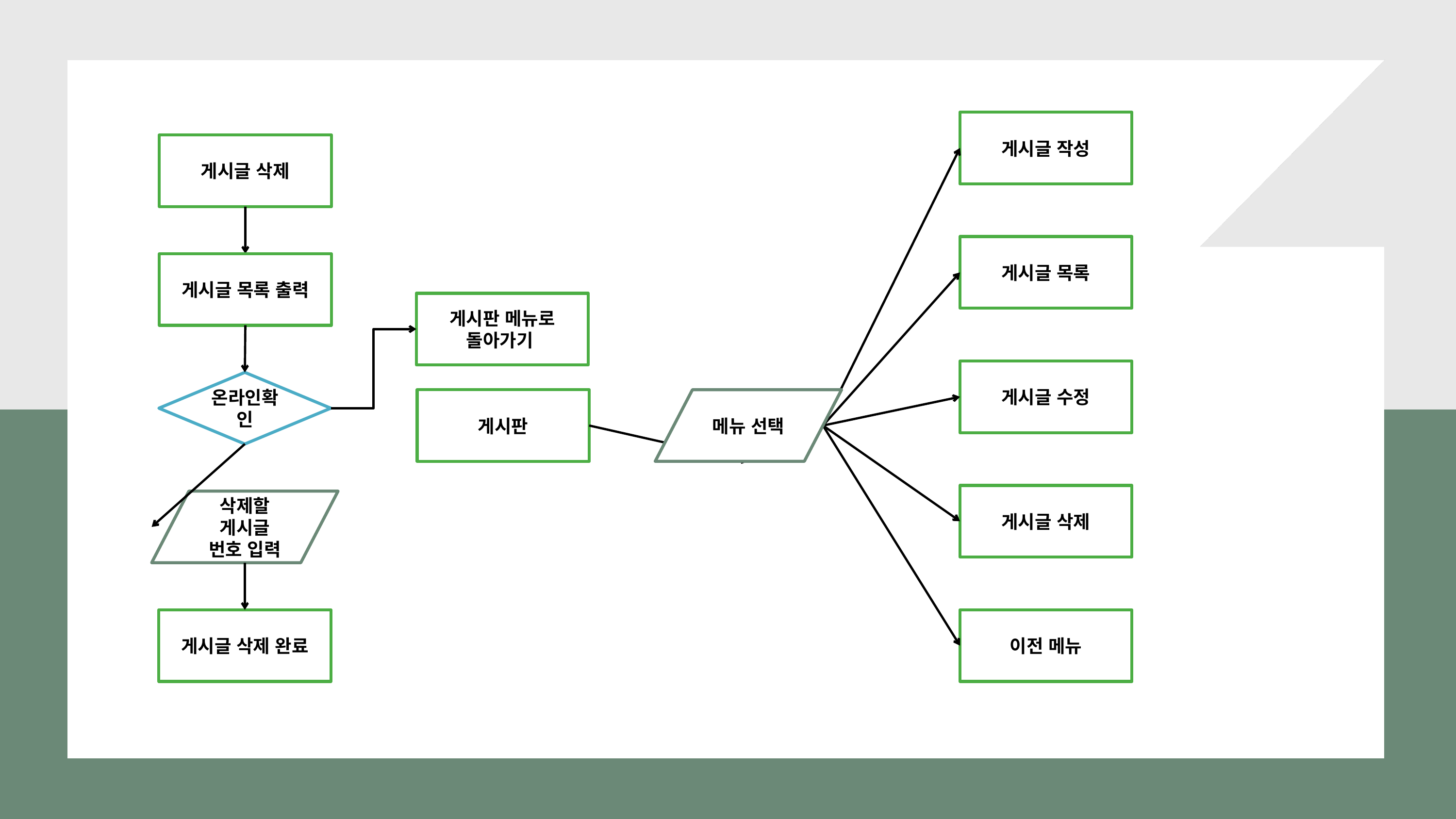

.게시글 작성.
게시글 삭제
게시글 목록
게시글 목록 출력
게시판 메뉴로
돌아가기
게시글 수정
온라인확인
게시판
메뉴 선택

게시글 삭제
삭제할 게시글
번호 입력
게시글 삭제 완료
이전 메뉴